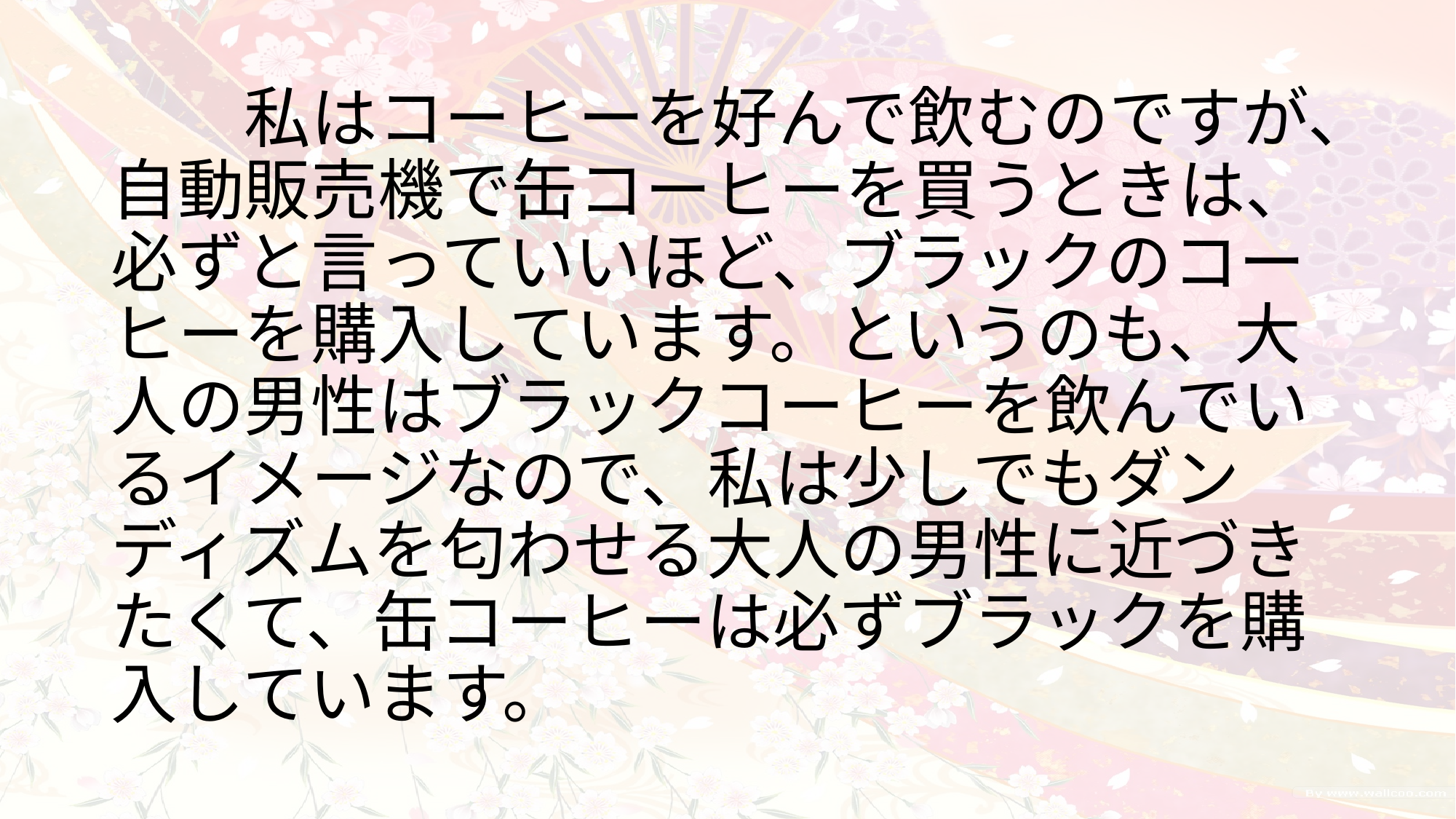

私はコーヒーを好んで飲むのですが、自動販売機で缶コーヒーを買うときは、必ずと言っていいほど、ブラックのコーヒーを購入しています。というのも、大人の男性はブラックコーヒーを飲んでいるイメージなので、私は少しでもダンディズムを匂わせる大人の男性に近づきたくて、缶コーヒーは必ずブラックを購入しています。